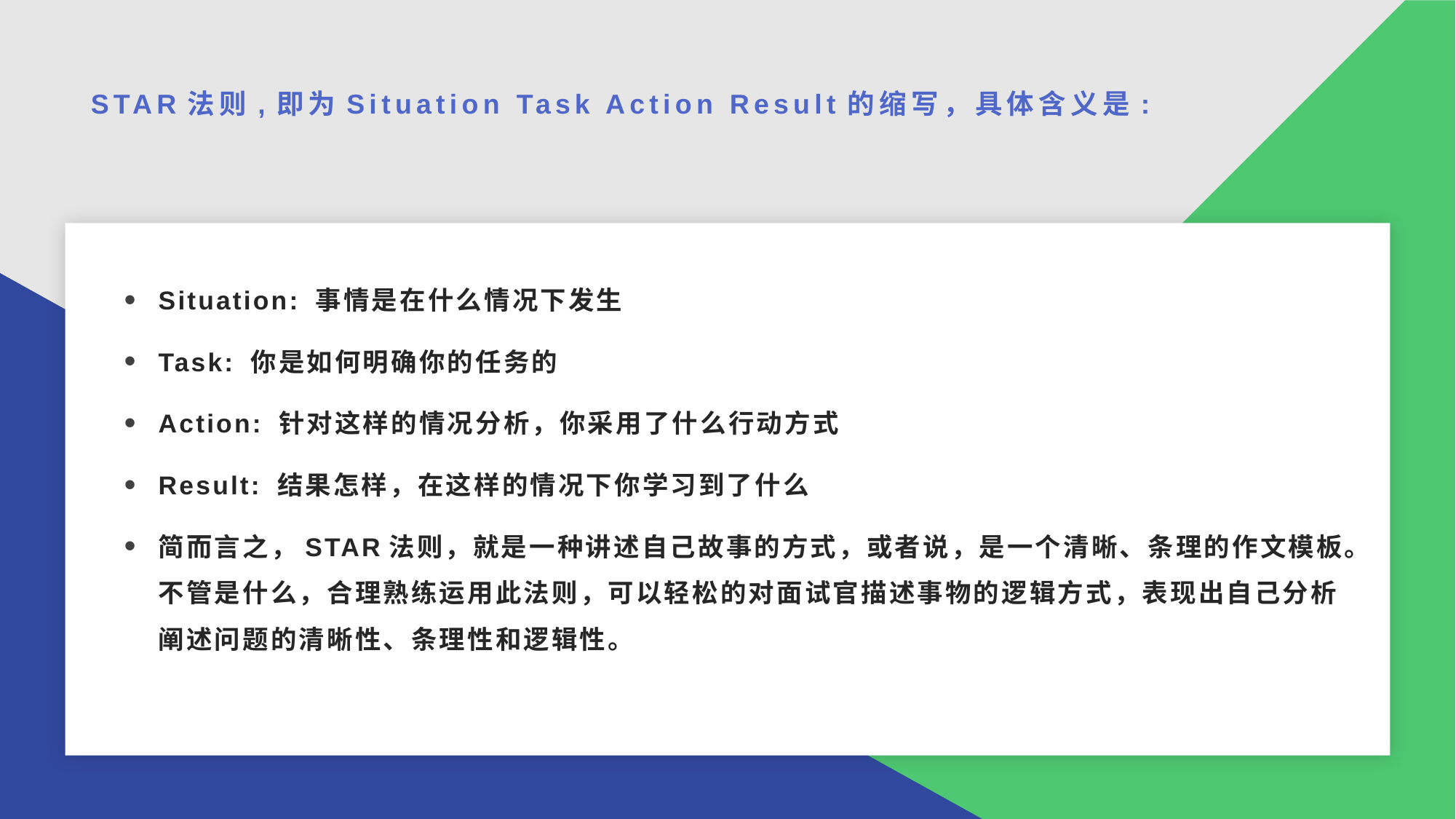

STAR法则,即为Situation Task Action Result的缩写，具体含义是:

Situation: 事情是在什么情况下发生
Task: 你是如何明确你的任务的
Action: 针对这样的情况分析，你采用了什么行动方式
Result: 结果怎样，在这样的情况下你学习到了什么
简而言之，STAR法则，就是一种讲述自己故事的方式，或者说，是一个清晰、条理的作文模板。不管是什么，合理熟练运用此法则，可以轻松的对面试官描述事物的逻辑方式，表现出自己分析阐述问题的清晰性、条理性和逻辑性。